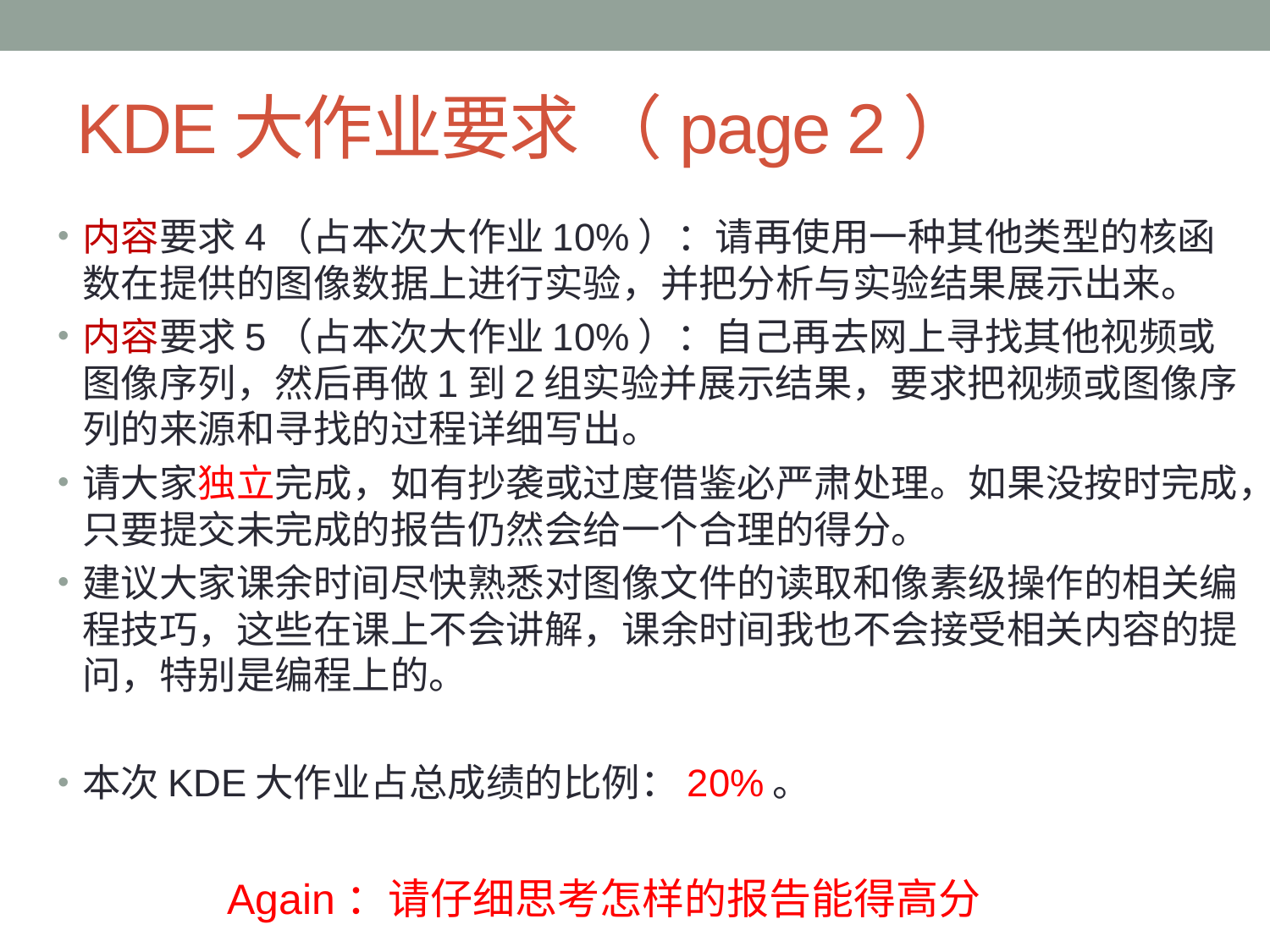

# KDE大作业要求 （page 2）
内容要求4（占本次大作业10%）：请再使用一种其他类型的核函数在提供的图像数据上进行实验，并把分析与实验结果展示出来。
内容要求5（占本次大作业10%）：自己再去网上寻找其他视频或图像序列，然后再做1到2组实验并展示结果，要求把视频或图像序列的来源和寻找的过程详细写出。
请大家独立完成，如有抄袭或过度借鉴必严肃处理。如果没按时完成，只要提交未完成的报告仍然会给一个合理的得分。
建议大家课余时间尽快熟悉对图像文件的读取和像素级操作的相关编程技巧，这些在课上不会讲解，课余时间我也不会接受相关内容的提问，特别是编程上的。

本次KDE大作业占总成绩的比例：20%。

Again：请仔细思考怎样的报告能得高分